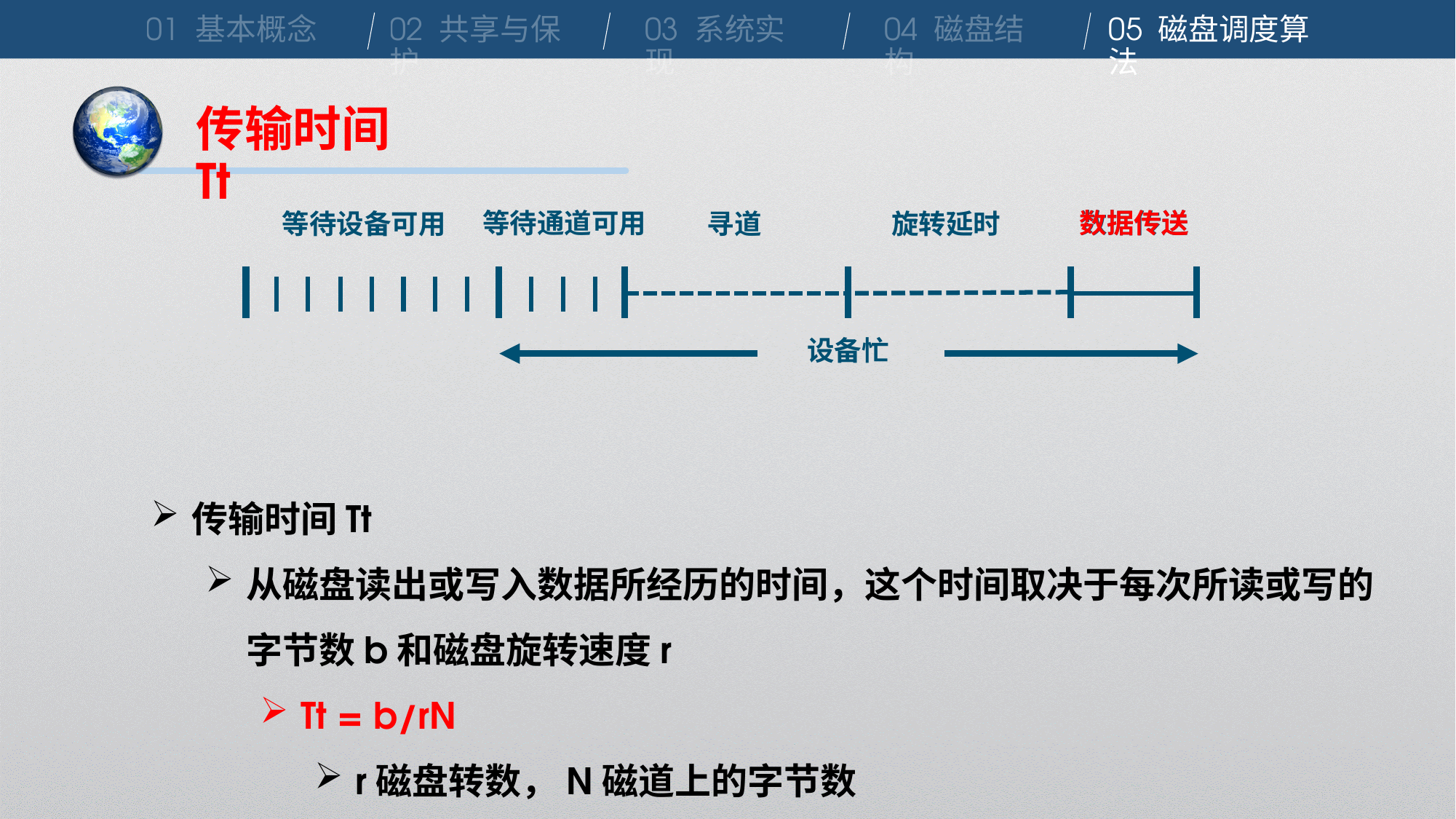

01 基本概念
02 共享与保护
03 系统实现
04 磁盘结构
05 磁盘调度算法
传输时间Tt
数据传送
等待通道可用
   数据传送
旋转延时
等待设备可用
寻道
设备忙
传输时间Tt
从磁盘读出或写入数据所经历的时间，这个时间取决于每次所读或写的字节数b和磁盘旋转速度r
Tt = b/rN
r磁盘转数，N磁道上的字节数